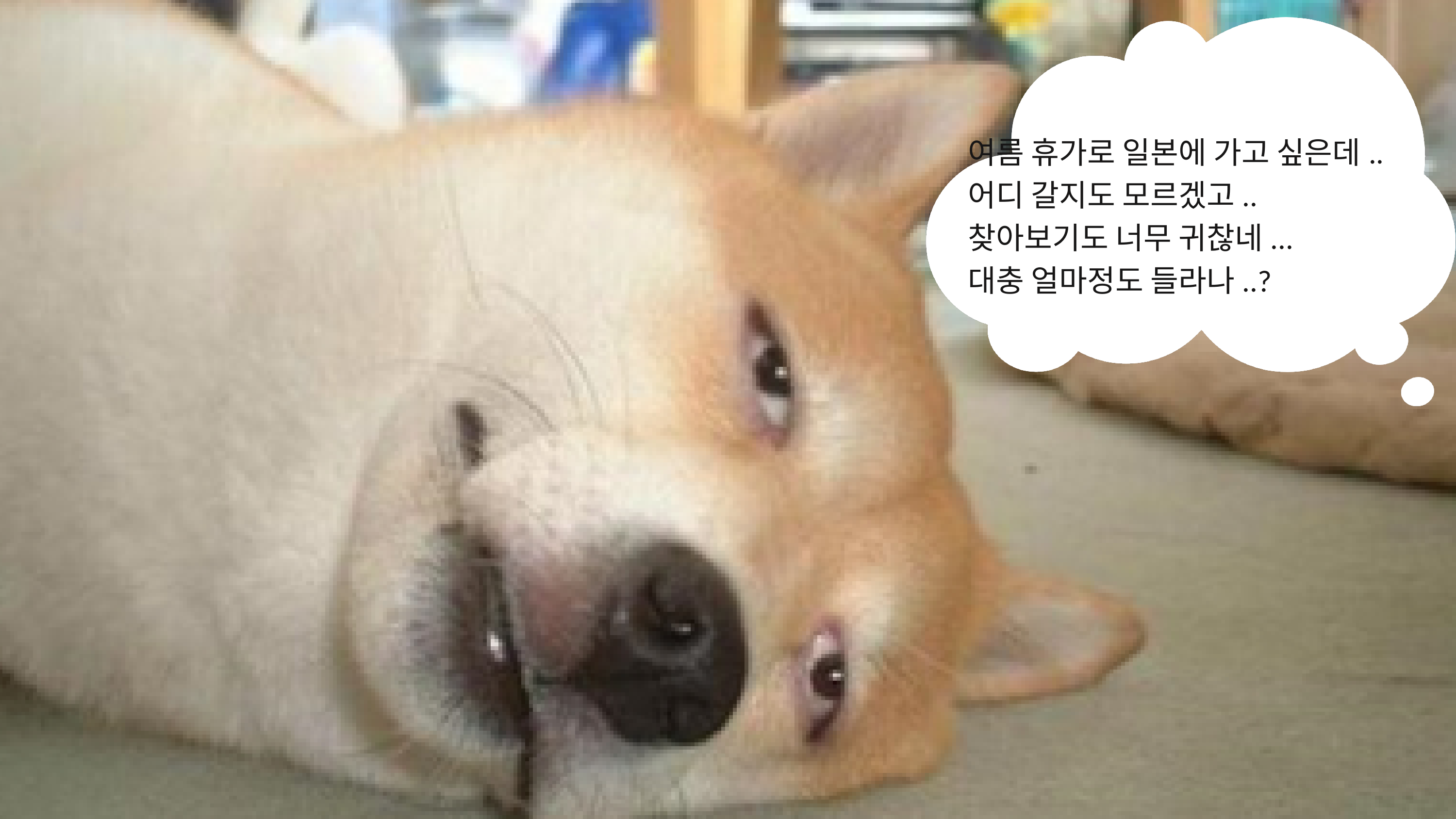

여름 휴가로 일본에 가고 싶은데..
어디 갈지도 모르겠고..
찾아보기도 너무 귀찮네...
대충 얼마정도 들라나..?